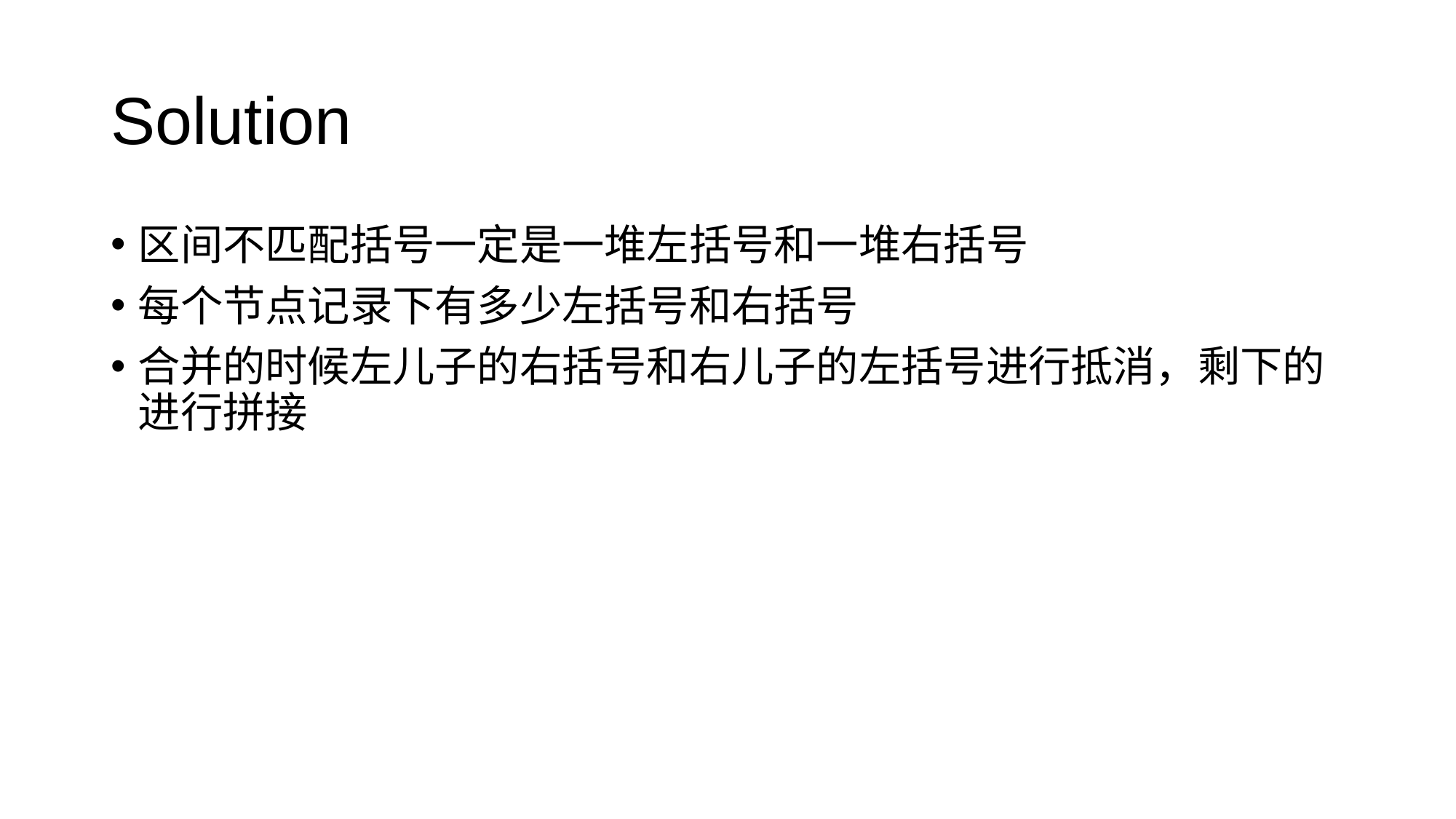

# Solution
区间不匹配括号一定是一堆左括号和一堆右括号
每个节点记录下有多少左括号和右括号
合并的时候左儿子的右括号和右儿子的左括号进行抵消，剩下的进行拼接